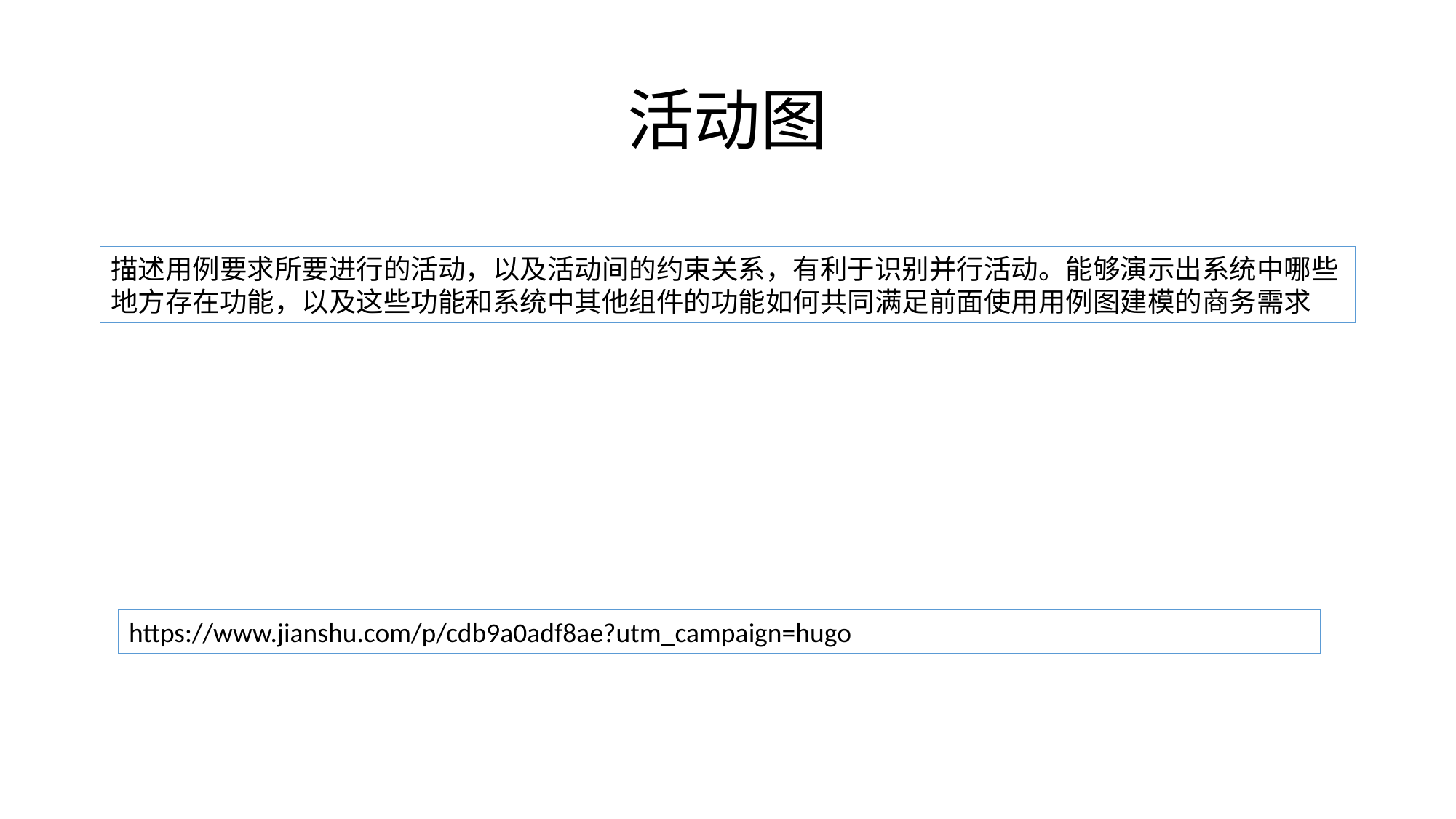

# 活动图
描述用例要求所要进行的活动，以及活动间的约束关系，有利于识别并行活动。能够演示出系统中哪些地方存在功能，以及这些功能和系统中其他组件的功能如何共同满足前面使用用例图建模的商务需求
https://www.jianshu.com/p/cdb9a0adf8ae?utm_campaign=hugo